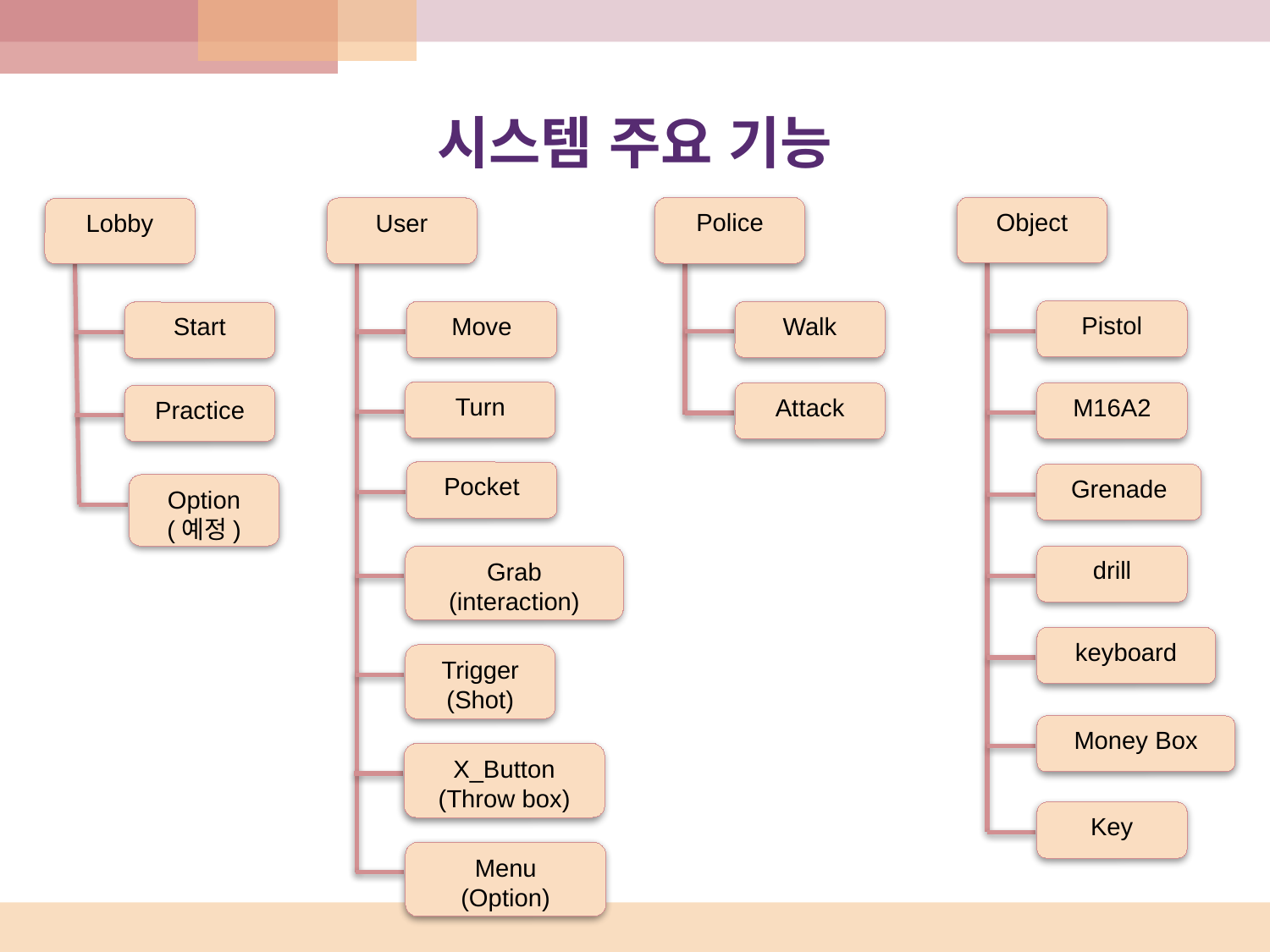

# 시스템 주요 기능
Object
Police
User

Lobby

Pistol
Walk
Move
Start
Turn
M16A2
Attack
Practice
Pocket
Grenade
Option
(예정)
Grab
(interaction)
drill
keyboard
Trigger
(Shot)
Money Box
X_Button
(Throw box)
Key
Menu
(Option)